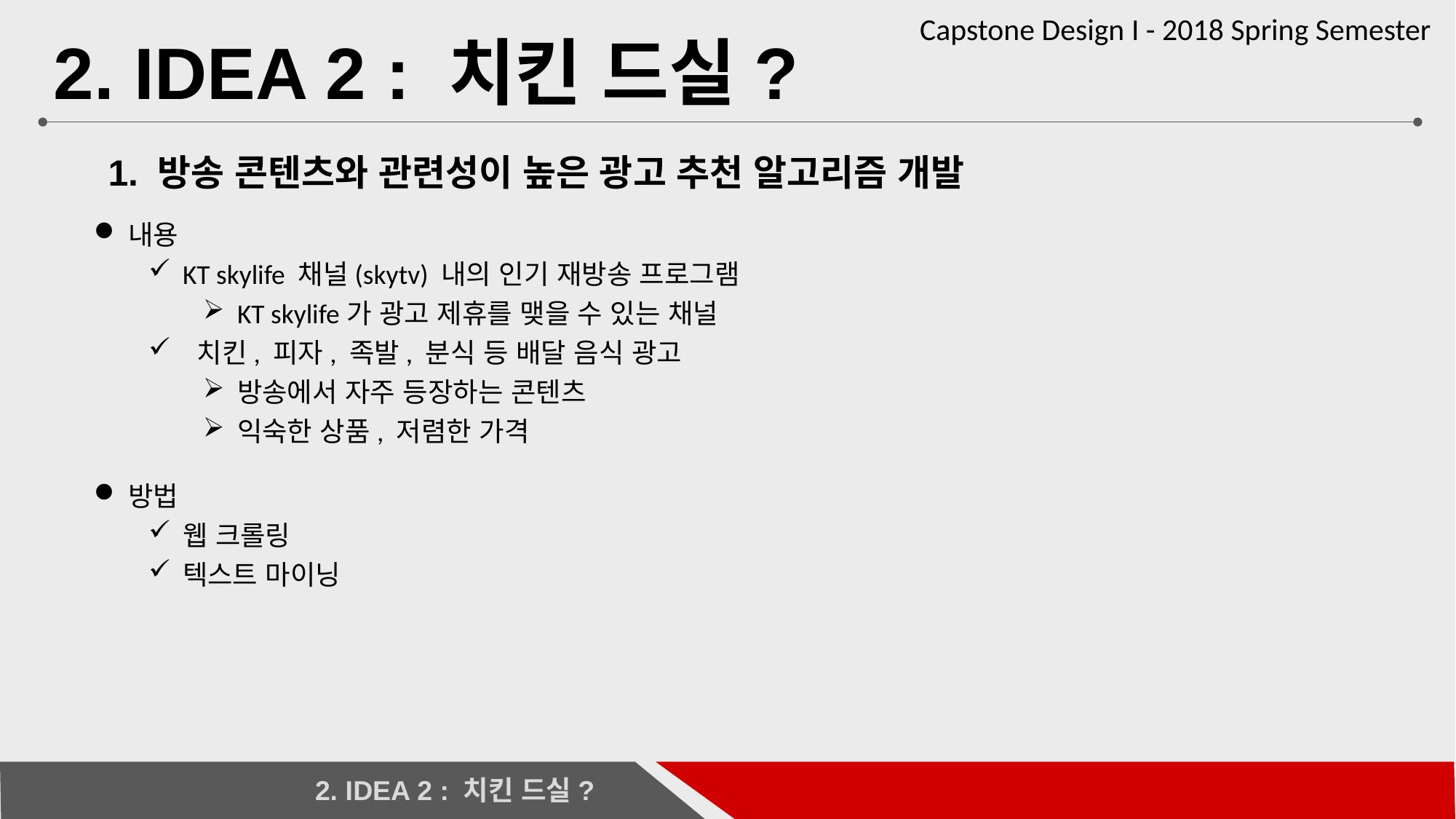

# 2. IDEA 2 : 치킨 드실?
1. 방송 콘텐츠와 관련성이 높은 광고 추천 알고리즘 개발
내용
KT skylife 채널(skytv) 내의 인기 재방송 프로그램
KT skylife가 광고 제휴를 맺을 수 있는 채널
 치킨, 피자, 족발, 분식 등 배달 음식 광고
방송에서 자주 등장하는 콘텐츠
익숙한 상품, 저렴한 가격
방법
웹 크롤링
텍스트 마이닝
2. IDEA 2 : 치킨 드실?